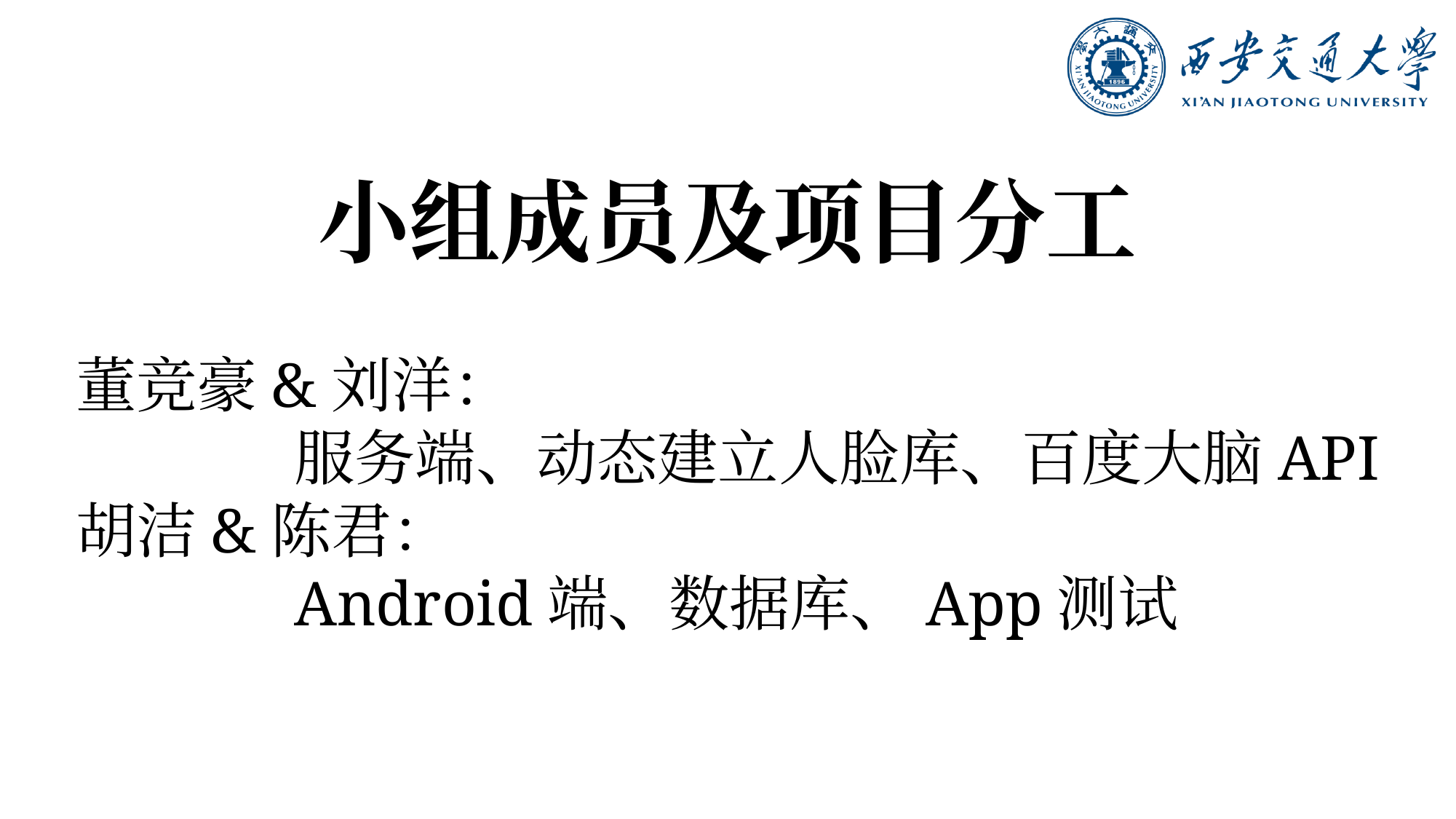

小组成员及项目分工

董竞豪&刘洋：
		服务端、动态建立人脸库、百度大脑API
胡洁&陈君：
		Android端、数据库、App测试